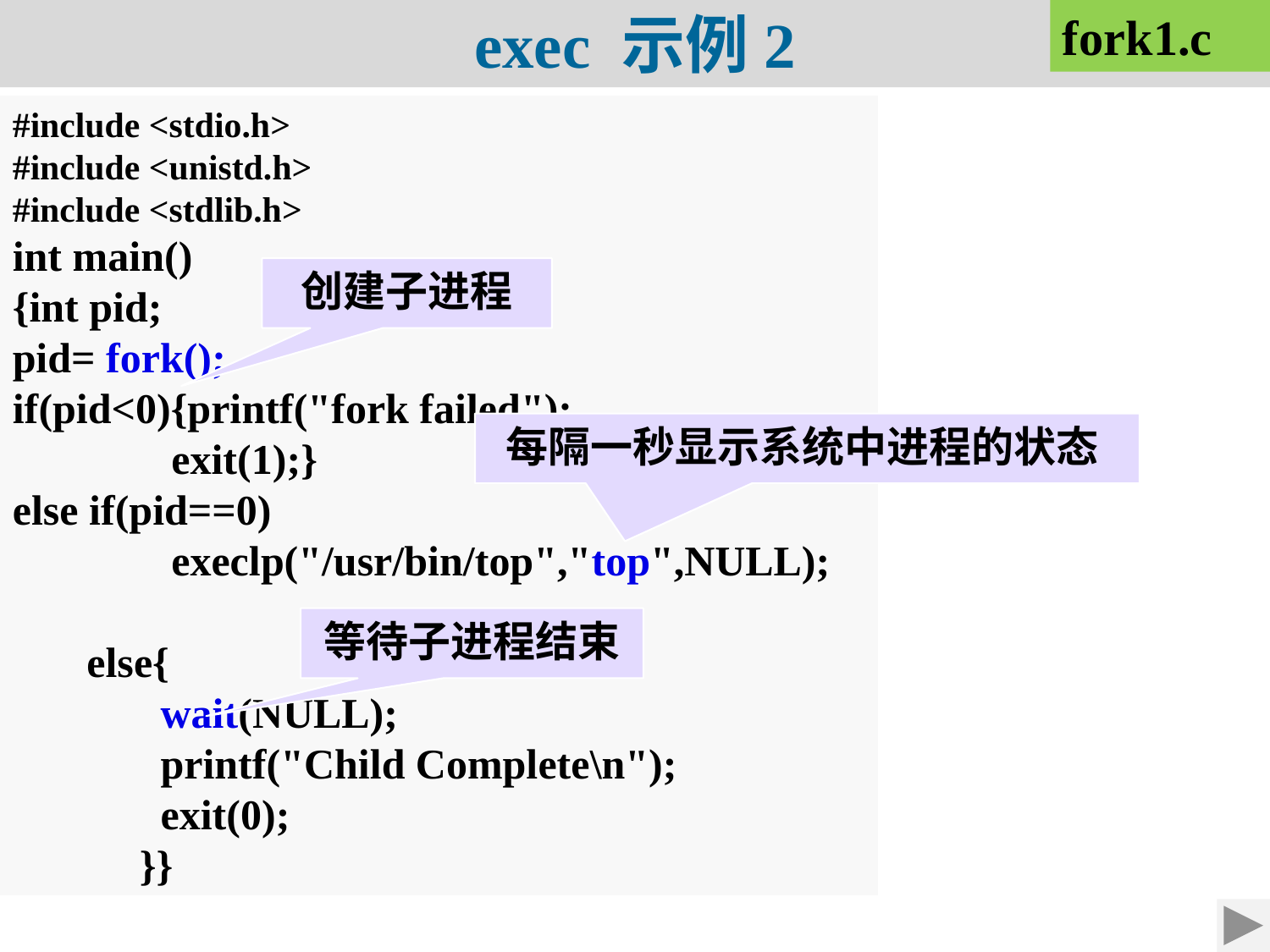

fork1.c
exec 示例2
#include <stdio.h>
#include <unistd.h>
#include <stdlib.h>
int main()
{int pid;
pid= fork();
if(pid<0){printf("fork failed");
	   exit(1);}
else if(pid==0)
	   execlp("/usr/bin/top","top",NULL);

       else{
              wait(NULL);
	  printf("Child Complete\n");
	  exit(0);
	}}
创建子进程
每隔一秒显示系统中进程的状态
等待子进程结束